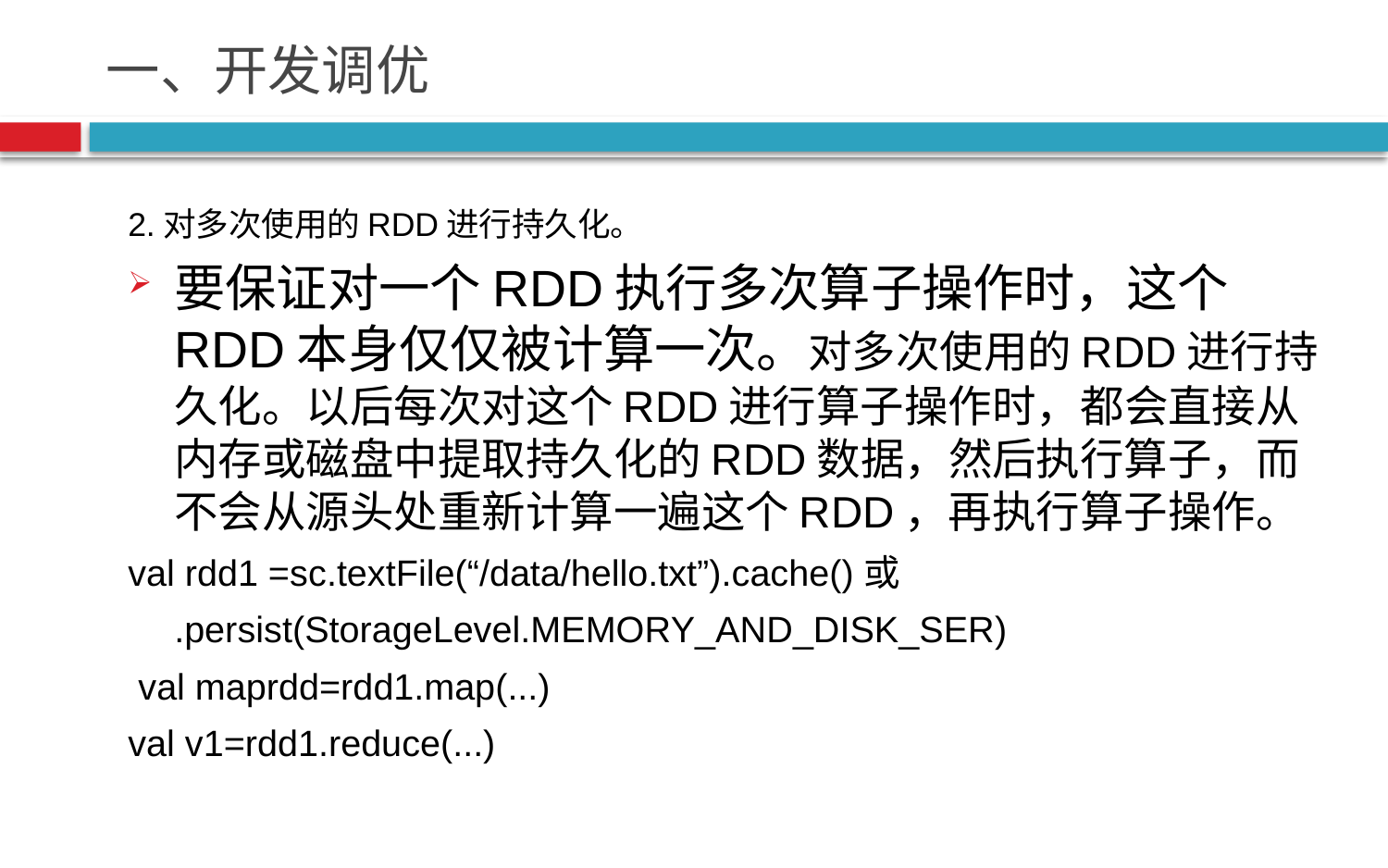

# 一、开发调优
2.对多次使用的RDD进行持久化。
要保证对一个RDD执行多次算子操作时，这个RDD本身仅仅被计算一次。对多次使用的RDD进行持久化。以后每次对这个RDD进行算子操作时，都会直接从内存或磁盘中提取持久化的RDD数据，然后执行算子，而不会从源头处重新计算一遍这个RDD，再执行算子操作。
val rdd1 =sc.textFile(“/data/hello.txt”).cache()或
			.persist(StorageLevel.MEMORY_AND_DISK_SER)
 val maprdd=rdd1.map(...)
val v1=rdd1.reduce(...)